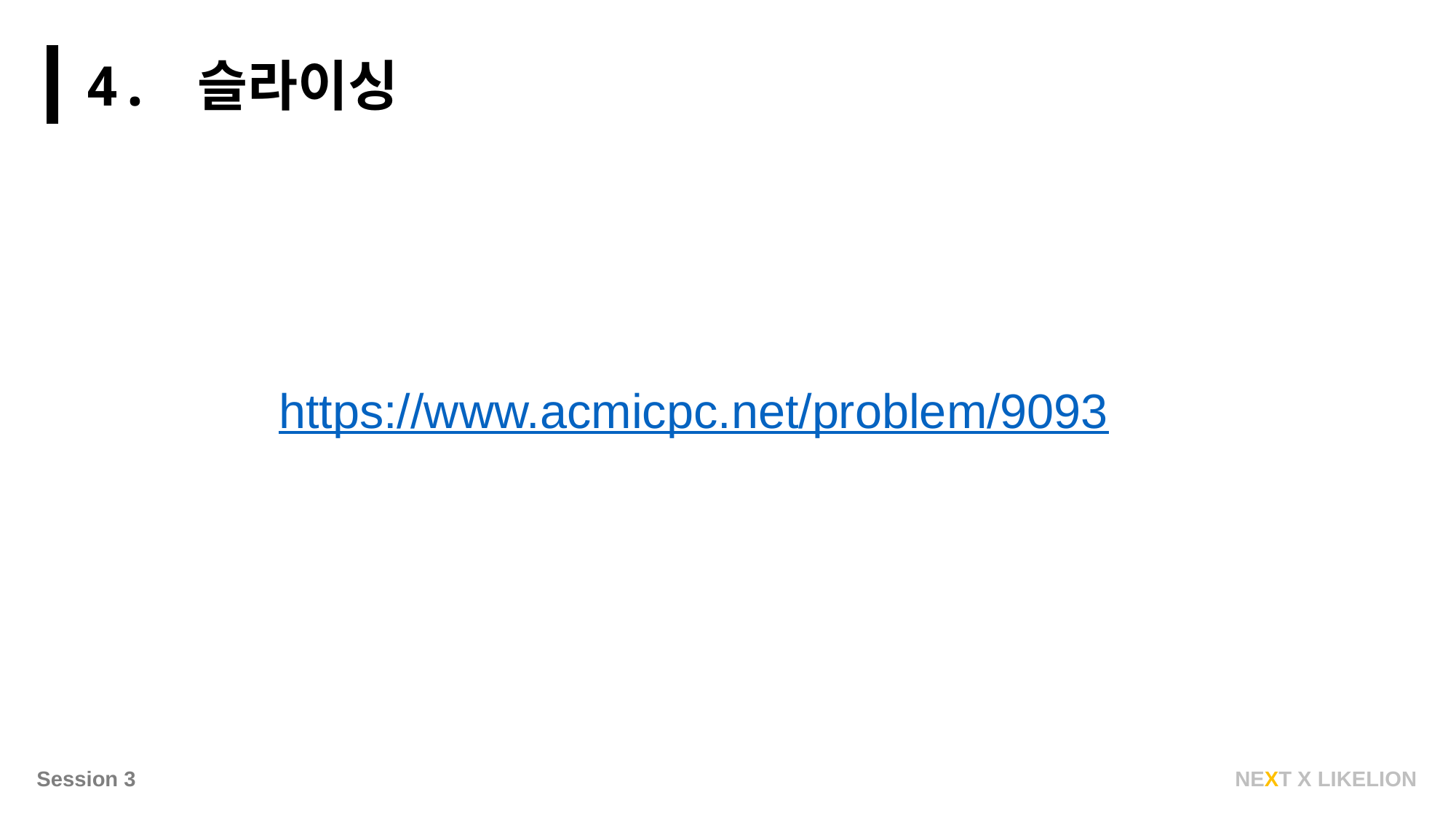

4. 슬라이싱
https://www.acmicpc.net/problem/9093
NEXT X LIKELION
Session 3